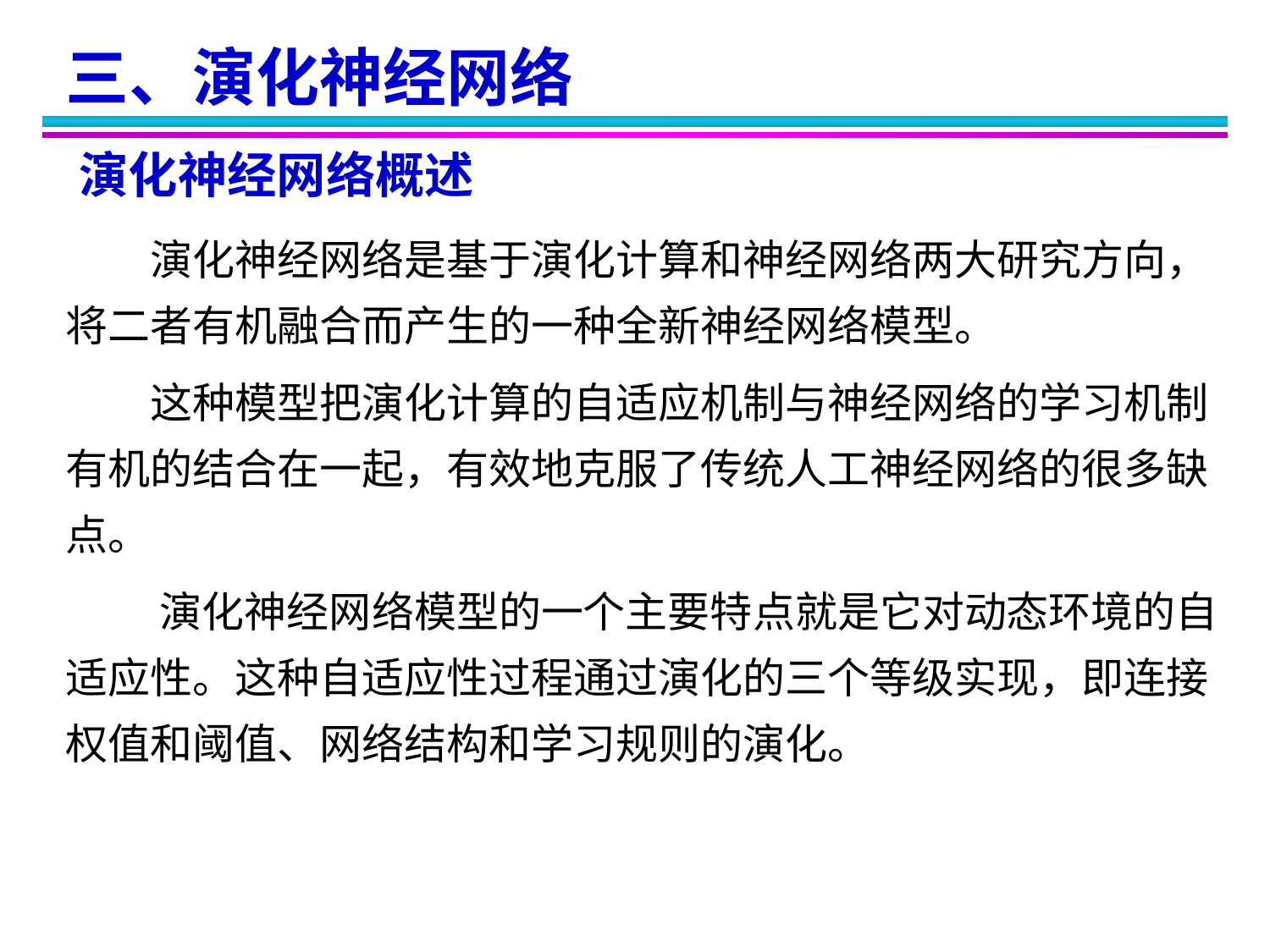

三、演化神经网络
演化神经网络概述
    演化神经网络是基于演化计算和神经网络两大研究方向，将二者有机融合而产生的一种全新神经网络模型。
    这种模型把演化计算的自适应机制与神经网络的学习机制有机的结合在一起，有效地克服了传统人工神经网络的很多缺点。
     演化神经网络模型的一个主要特点就是它对动态环境的自适应性。这种自适应性过程通过演化的三个等级实现，即连接权值和阈值、网络结构和学习规则的演化。